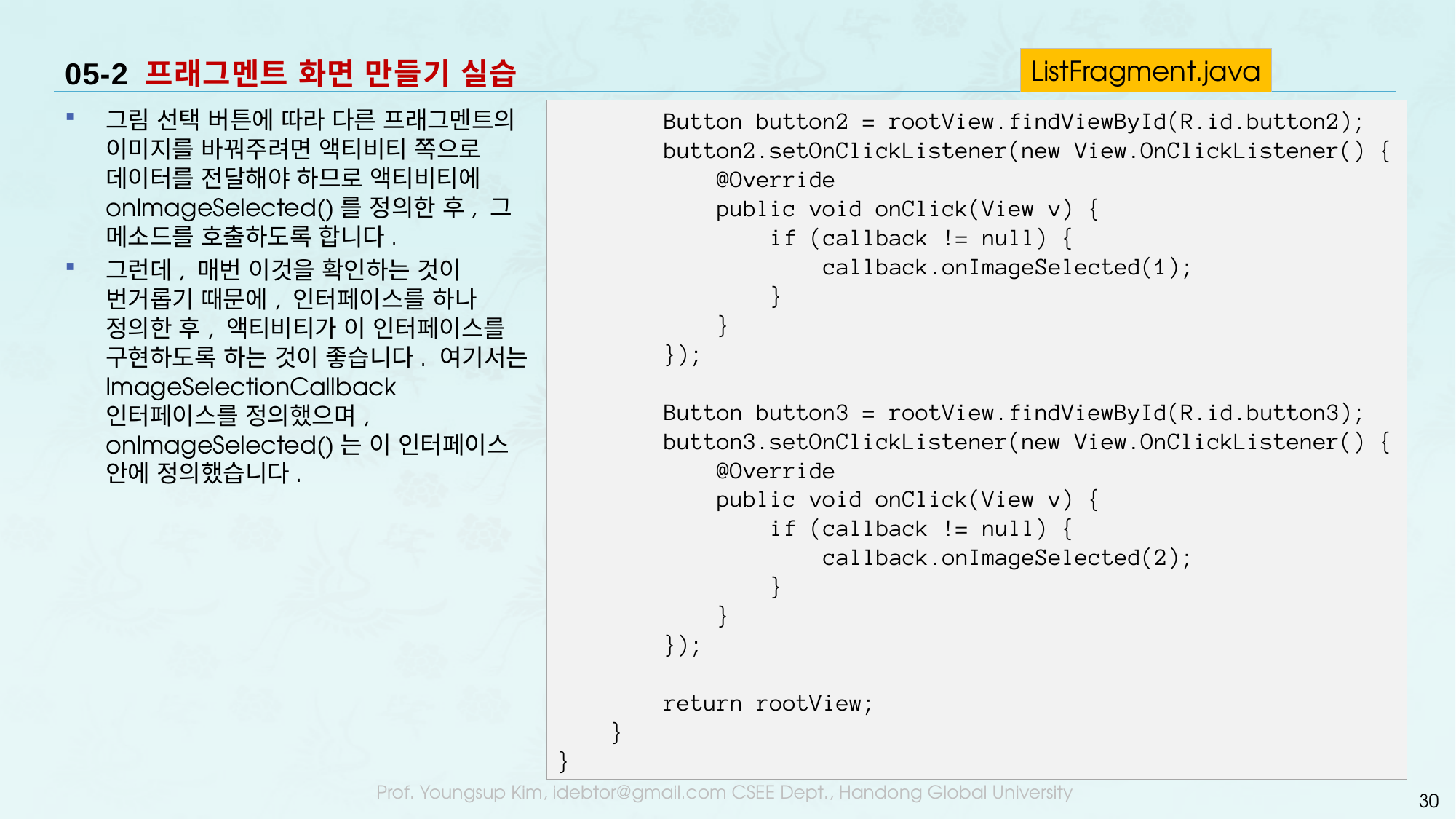

# 05-2 프래그멘트 화면 만들기 실습
ListFragment.java
그림 선택 버튼에 따라 다른 프래그멘트의 이미지를 바꿔주려면 액티비티 쪽으로 데이터를 전달해야 하므로 액티비티에 onImageSelected()를 정의한 후, 그 메소드를 호출하도록 합니다.
그런데, 매번 이것을 확인하는 것이 번거롭기 때문에, 인터페이스를 하나 정의한 후, 액티비티가 이 인터페이스를 구현하도록 하는 것이 좋습니다. 여기서는 ImageSelectionCallback 인터페이스를 정의했으며, onImageSelected()는 이 인터페이스 안에 정의했습니다.
        Button button2 = rootView.findViewById(R.id.button2);
        button2.setOnClickListener(new View.OnClickListener() {
            @Override
            public void onClick(View v) {
                if (callback != null) {
                    callback.onImageSelected(1);
                }
            }
        });

        Button button3 = rootView.findViewById(R.id.button3);
        button3.setOnClickListener(new View.OnClickListener() {
            @Override
            public void onClick(View v) {
                if (callback != null) {
                    callback.onImageSelected(2);
                }
            }
        });

        return rootView;
    }
}
30